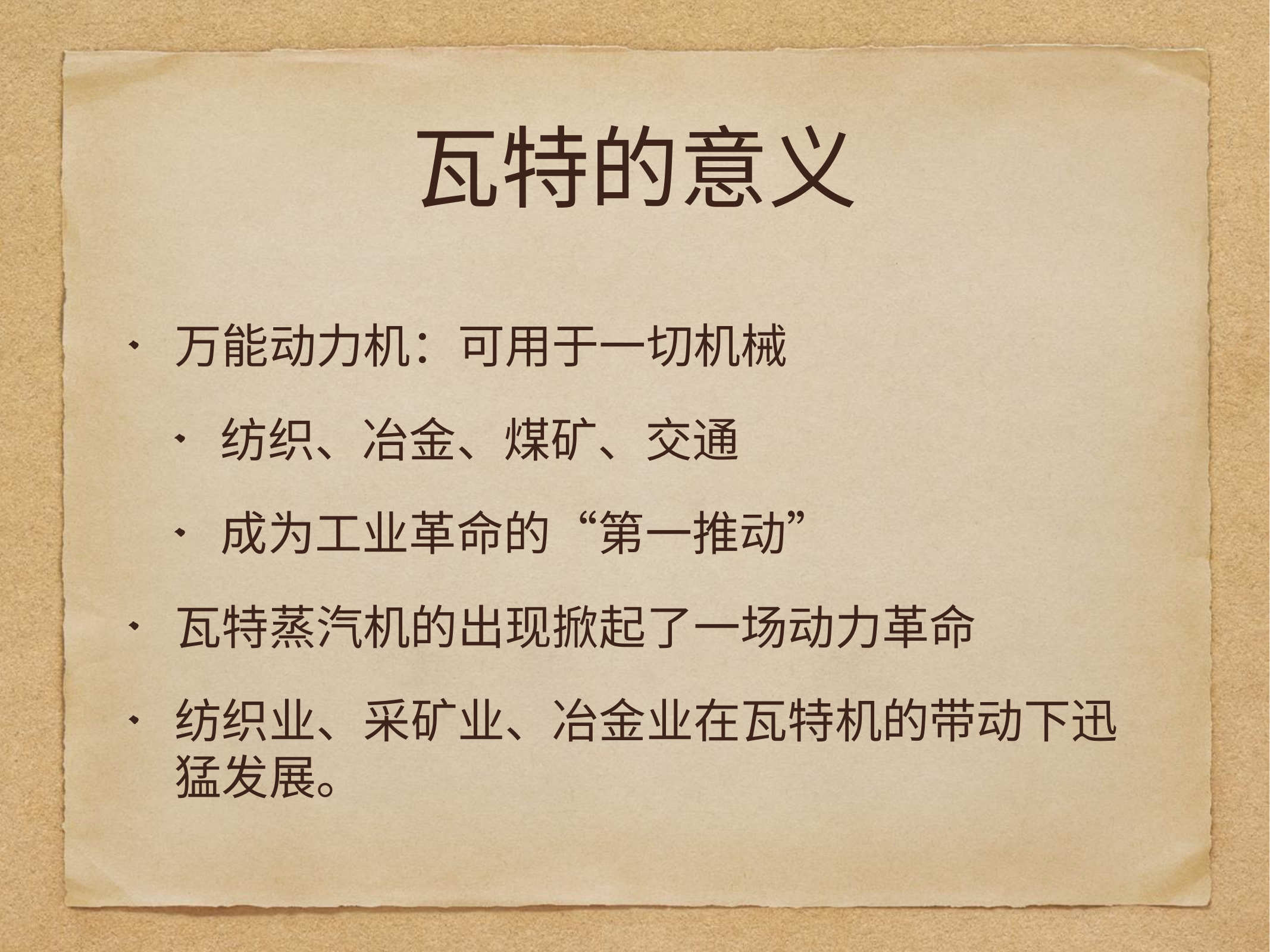

# 瓦特的意义
万能动力机：可用于一切机械
纺织、冶金、煤矿、交通
成为工业革命的“第一推动”
瓦特蒸汽机的出现掀起了一场动力革命
纺织业、采矿业、冶金业在瓦特机的带动下迅猛发展。